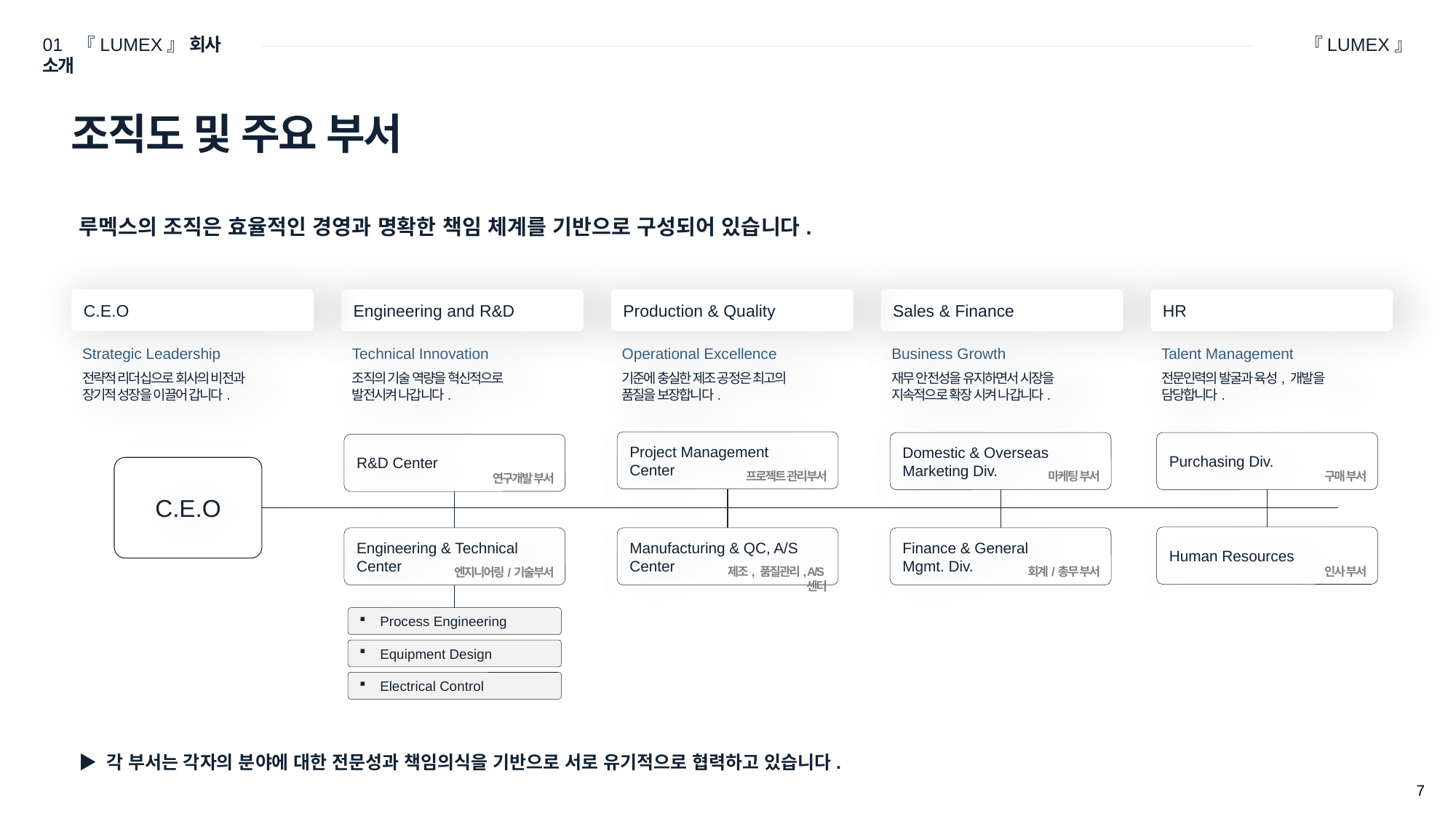

01  『LUMEX』 회사 소개
『LUMEX』
조직도 및 주요 부서
루멕스의 조직은 효율적인 경영과 명확한 책임 체계를 기반으로 구성되어 있습니다.
C.E.O
Engineering and R&D
Production & Quality
Sales & Finance
HR
Strategic Leadership

전략적 리더십으로 회사의 비전과 장기적 성장을 이끌어 갑니다.
Technical Innovation

조직의 기술 역량을 혁신적으로
발전시켜 나갑니다.
Operational Excellence

기준에 충실한 제조 공정은 최고의
품질을 보장합니다.
Business Growth

재무 안전성을 유지하면서 시장을
지속적으로 확장 시켜 나갑니다.
Talent Management

전문인력의 발굴과 육성, 개발을
담당합니다.
Project Management
Center
Domestic & Overseas
Marketing Div.
Purchasing Div.
R&D Center
C.E.O
프로젝트 관리부서
마케팅 부서
구매 부서
연구개발 부서
Human Resources
Engineering & Technical Center
Manufacturing & QC, A/S Center
Finance & General
Mgmt. Div.
제조, 품질관리, A/S센터
회계/총무 부서
인사 부서
엔지니어링/기술부서
Process Engineering
Equipment Design
Electrical Control
▶ 각 부서는 각자의 분야에 대한 전문성과 책임의식을 기반으로 서로 유기적으로 협력하고 있습니다.
7